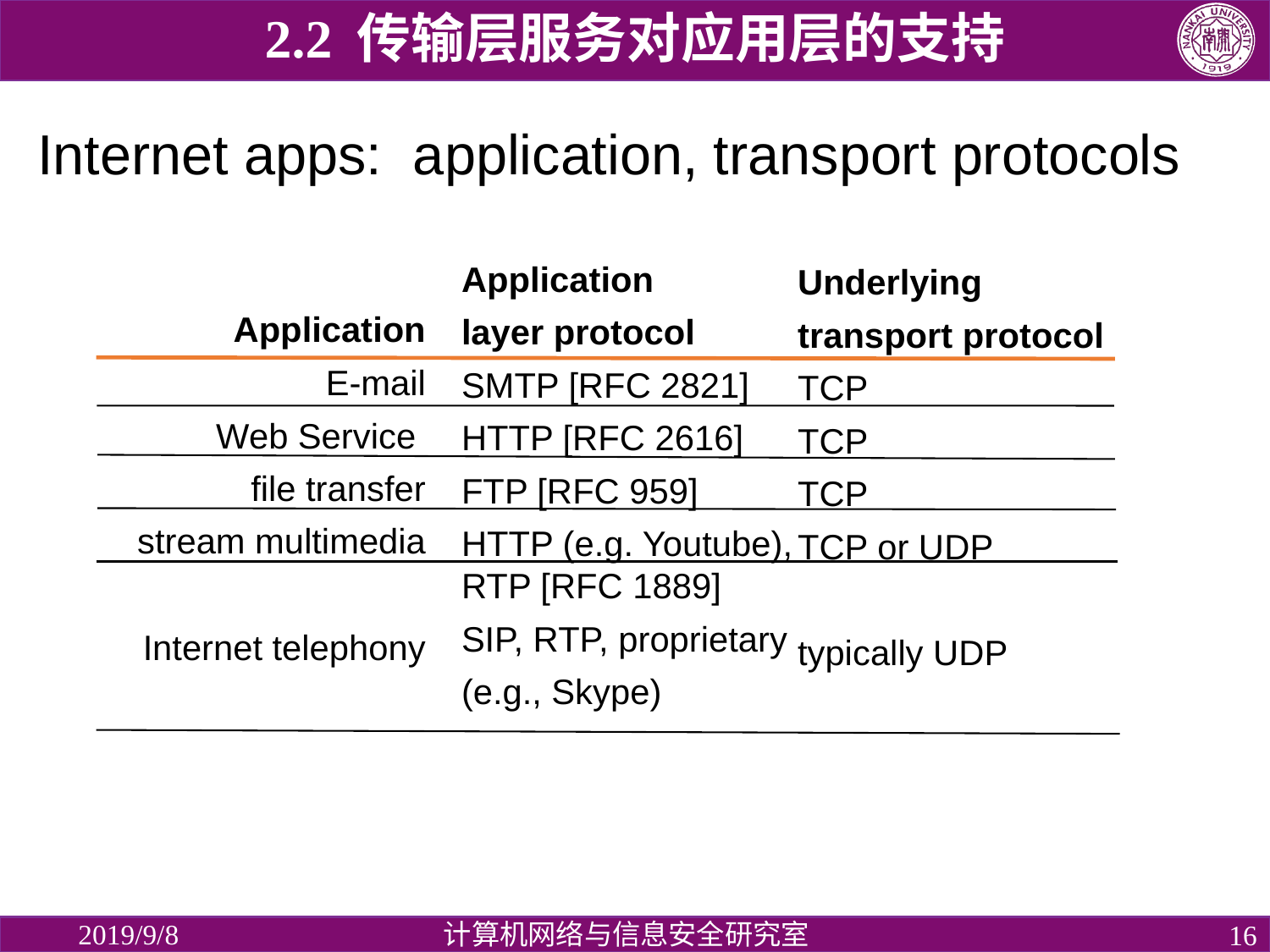

2.2 传输层服务对应用层的支持
# Internet apps:  application, transport protocols
Application
layer protocol
SMTP [RFC 2821]
HTTP [RFC 2616]
FTP [RFC 959]
HTTP (e.g. Youtube),
RTP [RFC 1889]
SIP, RTP, proprietary
(e.g., Skype)
Underlying
transport protocol
TCP
TCP
TCP
TCP or UDP

typically UDP
Application
E-mail
Web Service
file transfer
stream multimedia

Internet telephony